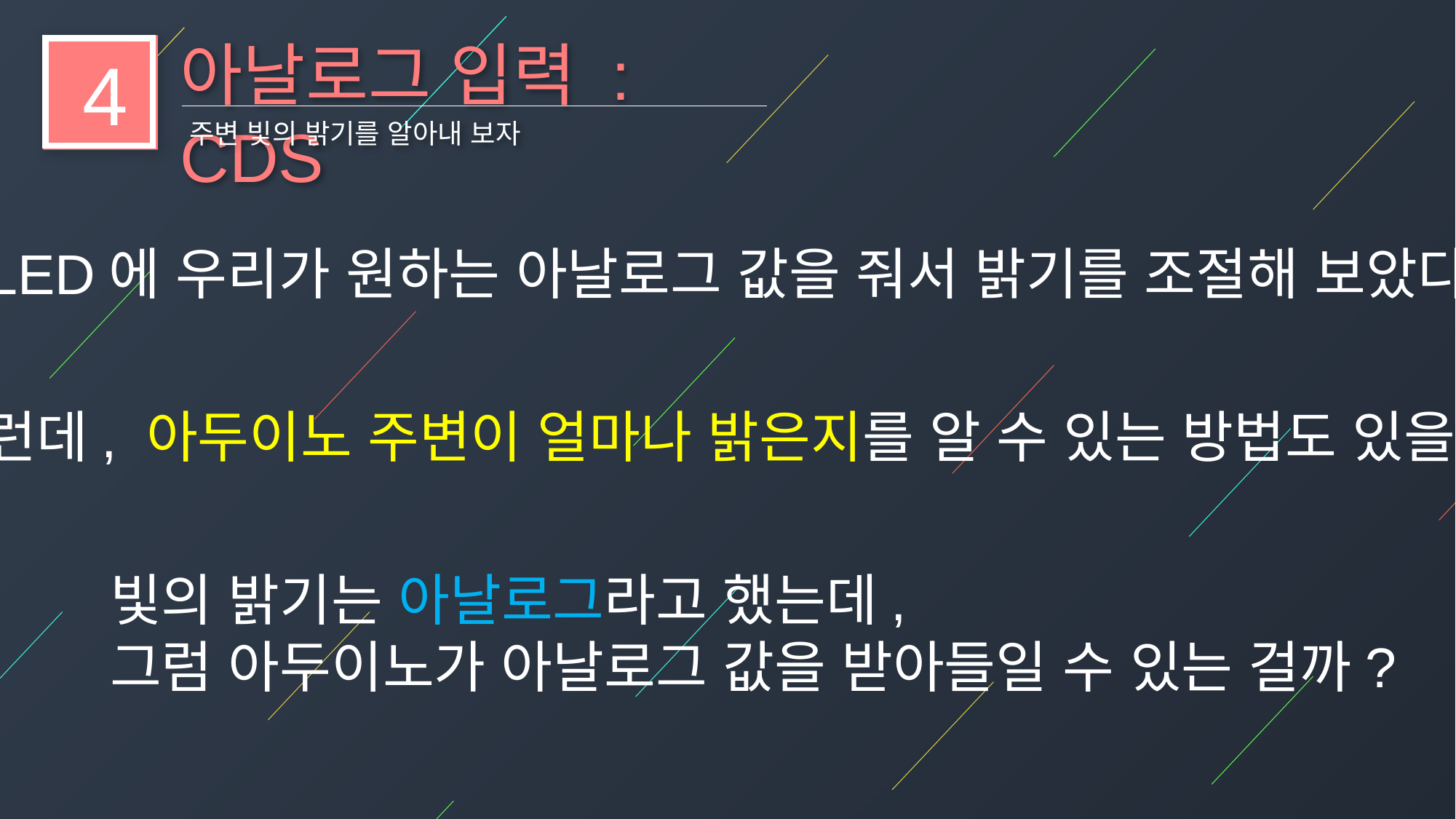

아날로그 입력 : CDS

4
주변 빛의 밝기를 알아내 보자
LED에 우리가 원하는 아날로그 값을 줘서 밝기를 조절해 보았다.
그런데, 아두이노 주변이 얼마나 밝은지를 알 수 있는 방법도 있을까?
빛의 밝기는 아날로그라고 했는데,
그럼 아두이노가 아날로그 값을 받아들일 수 있는 걸까?